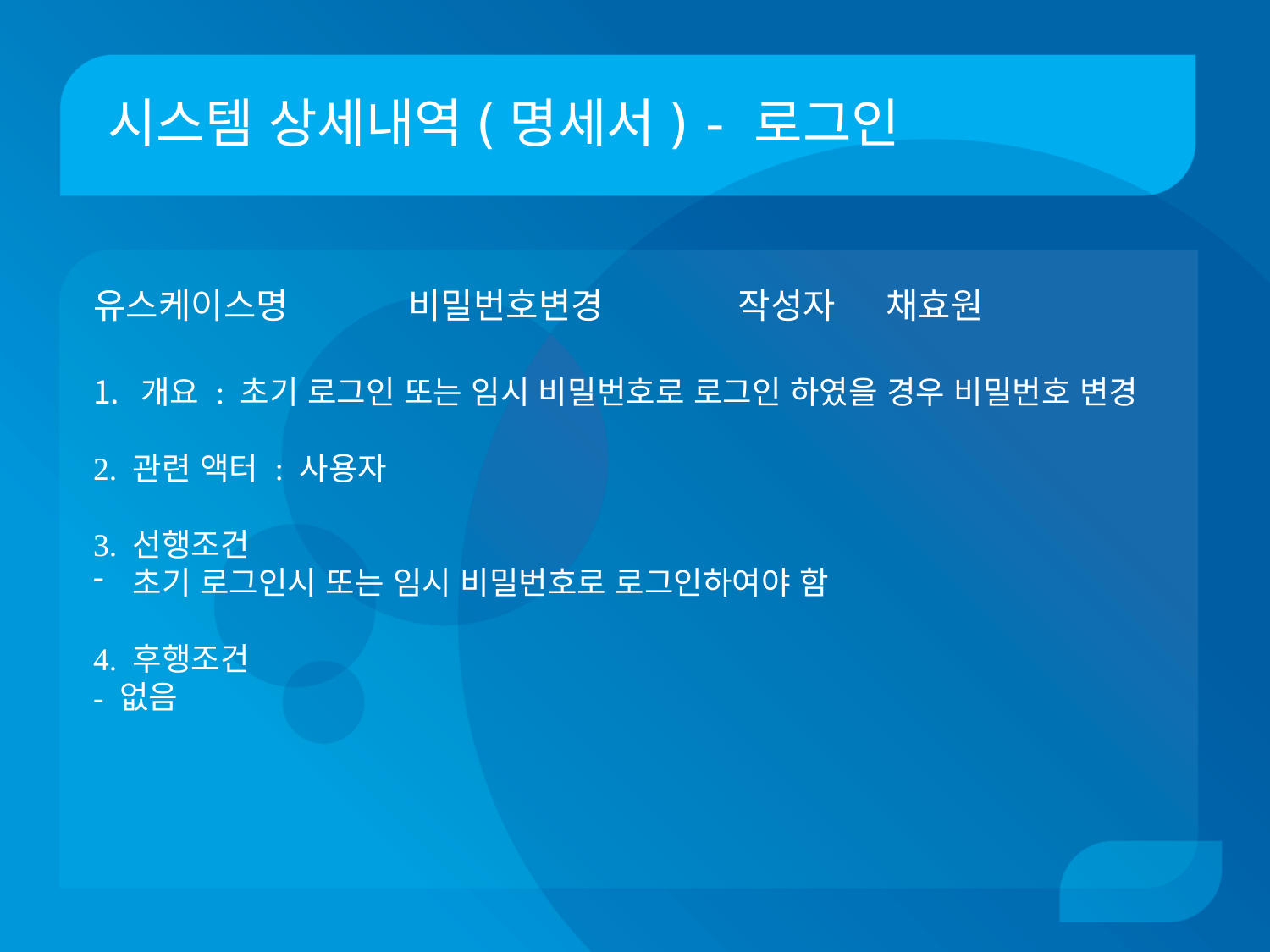

# 시스템 상세내역(명세서) - 로그인
유스케이스명            비밀번호변경	 작성자     채효원
개요 : 초기 로그인 또는 임시 비밀번호로 로그인 하였을 경우 비밀번호 변경

2. 관련 액터 : 사용자

3. 선행조건
초기 로그인시 또는 임시 비밀번호로 로그인하여야 함

4. 후행조건
- 없음